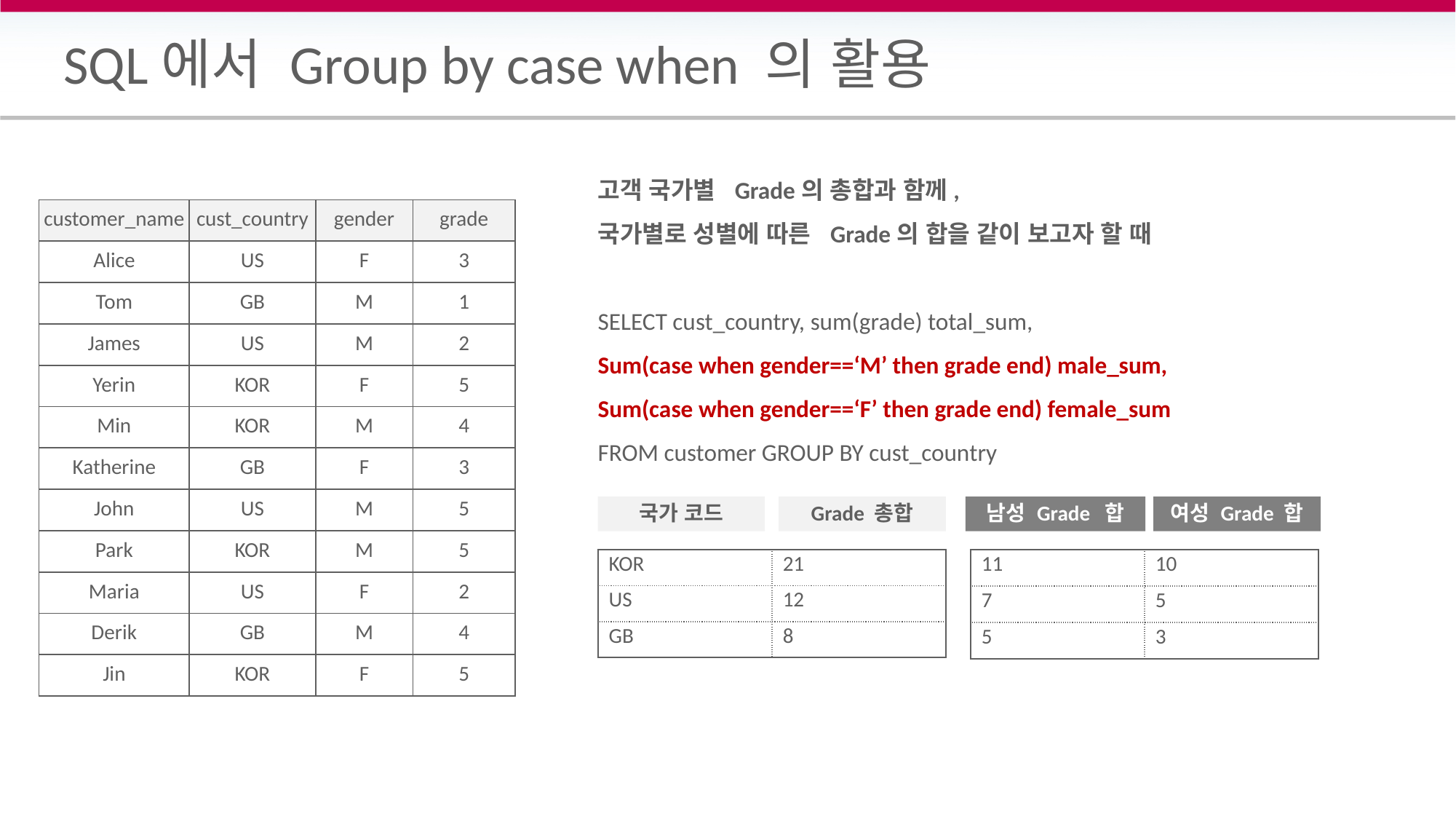

# SQL에서 Group by case when 의 활용
고객 국가별  Grade의 총합과 함께,
국가별로 성별에 따른  Grade의 합을 같이 보고자 할 때

SELECT cust_country, sum(grade) total_sum,
Sum(case when gender==‘M’ then grade end) male_sum,
Sum(case when gender==‘F’ then grade end) female_sum
FROM customer GROUP BY cust_country

| customer\_name | cust\_country | gender | grade |
| --- | --- | --- | --- |
| Alice | US | F | 3 |
| Tom | GB | M | 1 |
| James | US | M | 2 |
| Yerin | KOR | F | 5 |
| Min | KOR | M | 4 |
| Katherine | GB | F | 3 |
| John | US | M | 5 |
| Park | KOR | M | 5 |
| Maria | US | F | 2 |
| Derik | GB | M | 4 |
| Jin | KOR | F | 5 |
국가 코드
Grade 총합
남성 Grade  합
여성 Grade 합
| KOR | 21 |
| --- | --- |
| US | 12 |
| GB | 8 |
| 11 | 10 |
| --- | --- |
| 7 | 5 |
| 5 | 3 |